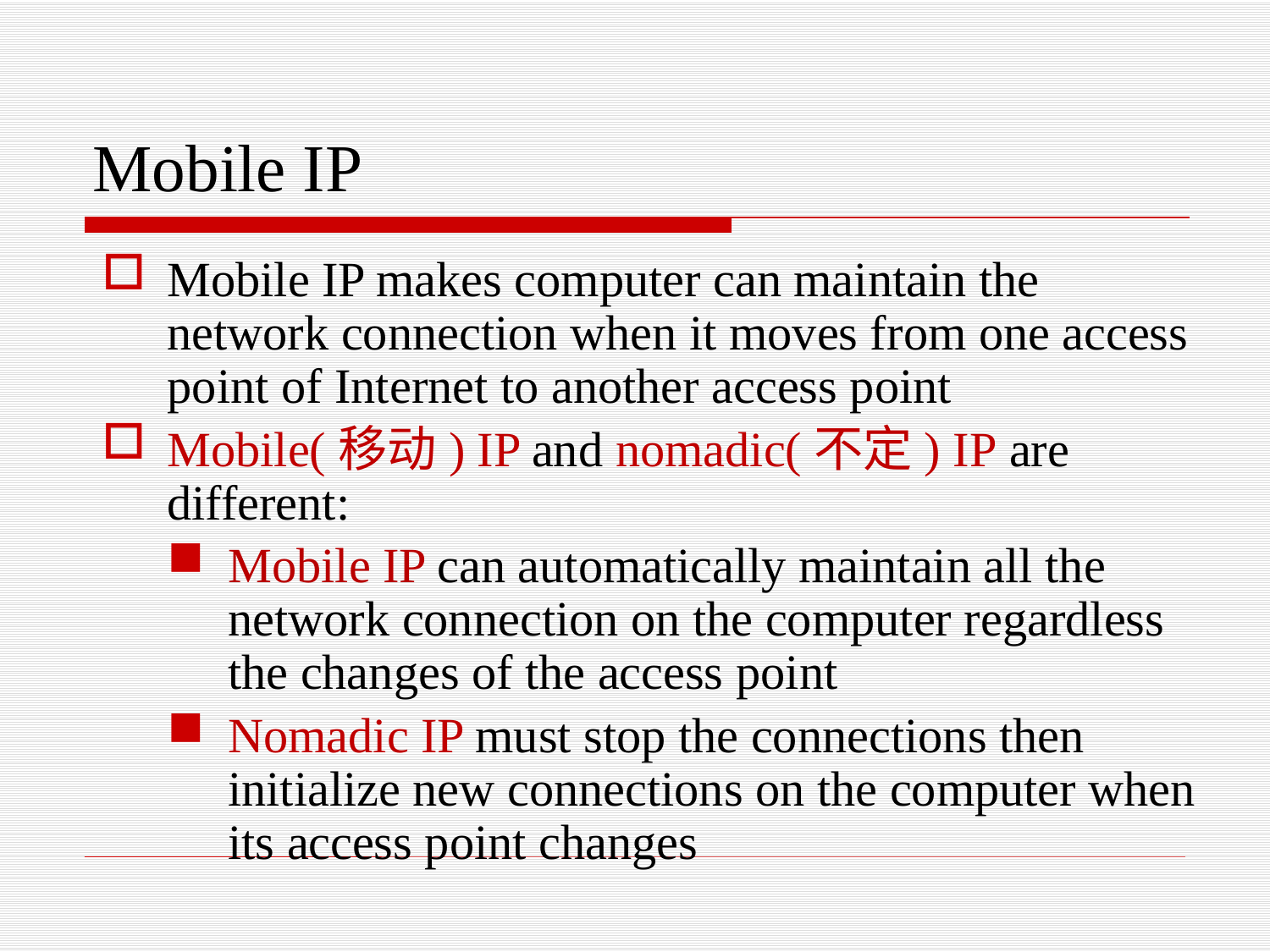

# Mobile IP
Mobile IP makes computer can maintain the network connection when it moves from one access point of Internet to another access point
Mobile(移动) IP and nomadic(不定) IP are different:
Mobile IP can automatically maintain all the network connection on the computer regardless the changes of the access point
Nomadic IP must stop the connections then initialize new connections on the computer when its access point changes